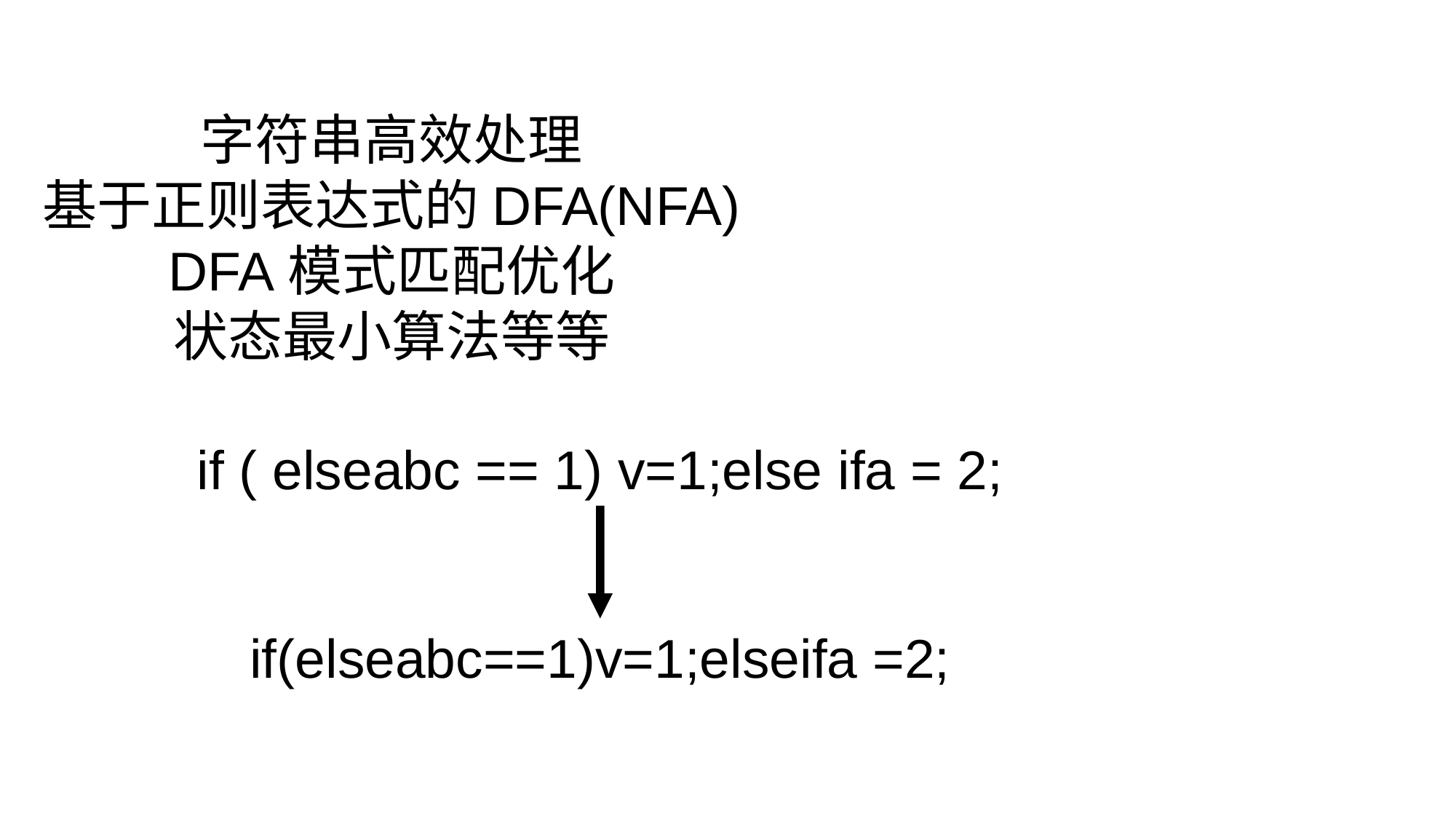

字符串高效处理
基于正则表达式的DFA(NFA)
DFA模式匹配优化
状态最小算法等等
if ( elseabc == 1) v=1;else ifa = 2;
if(elseabc==1)v=1;elseifa =2;